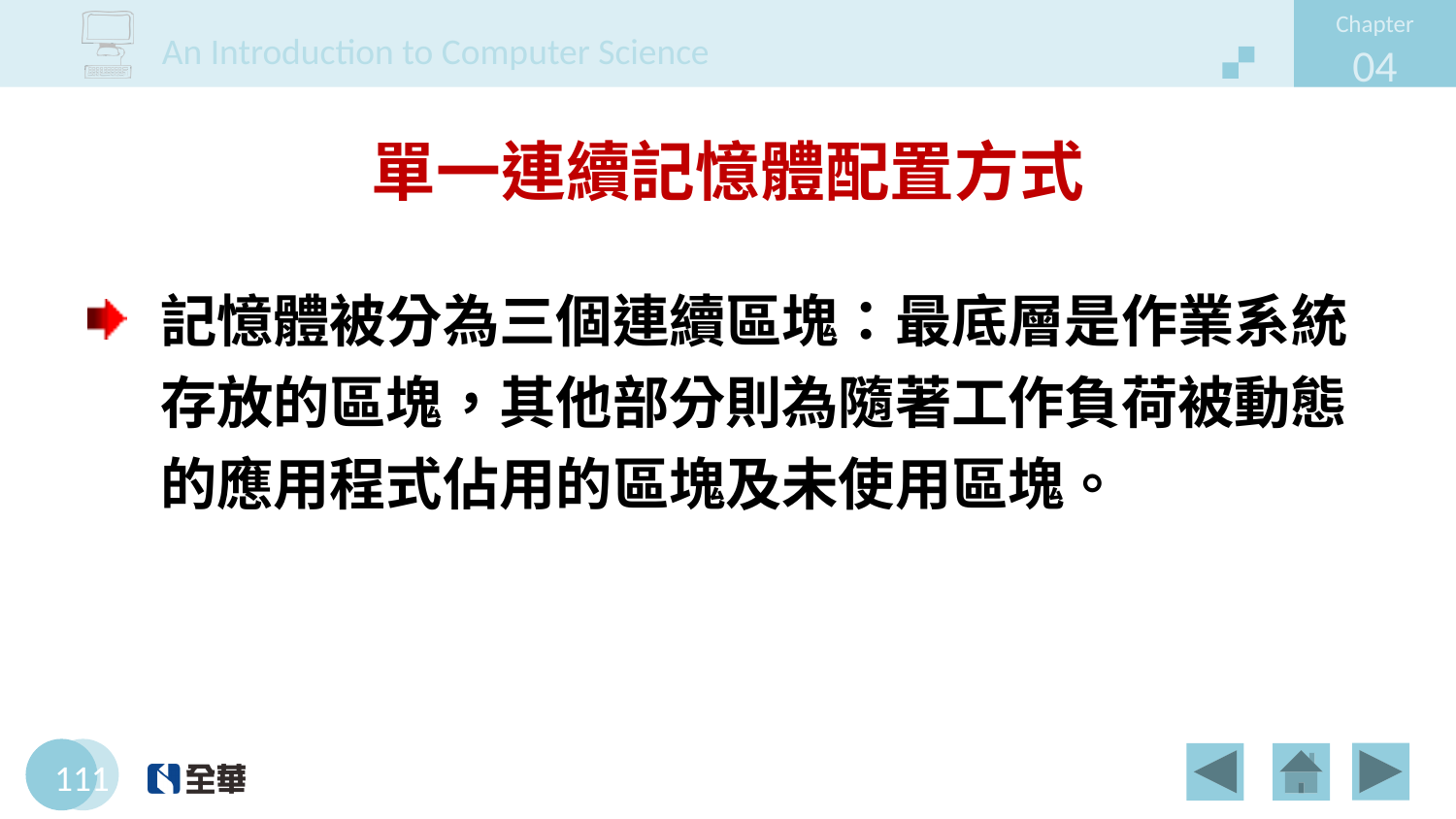

# 單一連續記憶體配置方式
記憶體被分為三個連續區塊：最底層是作業系統存放的區塊，其他部分則為隨著工作負荷被動態的應用程式佔用的區塊及未使用區塊。